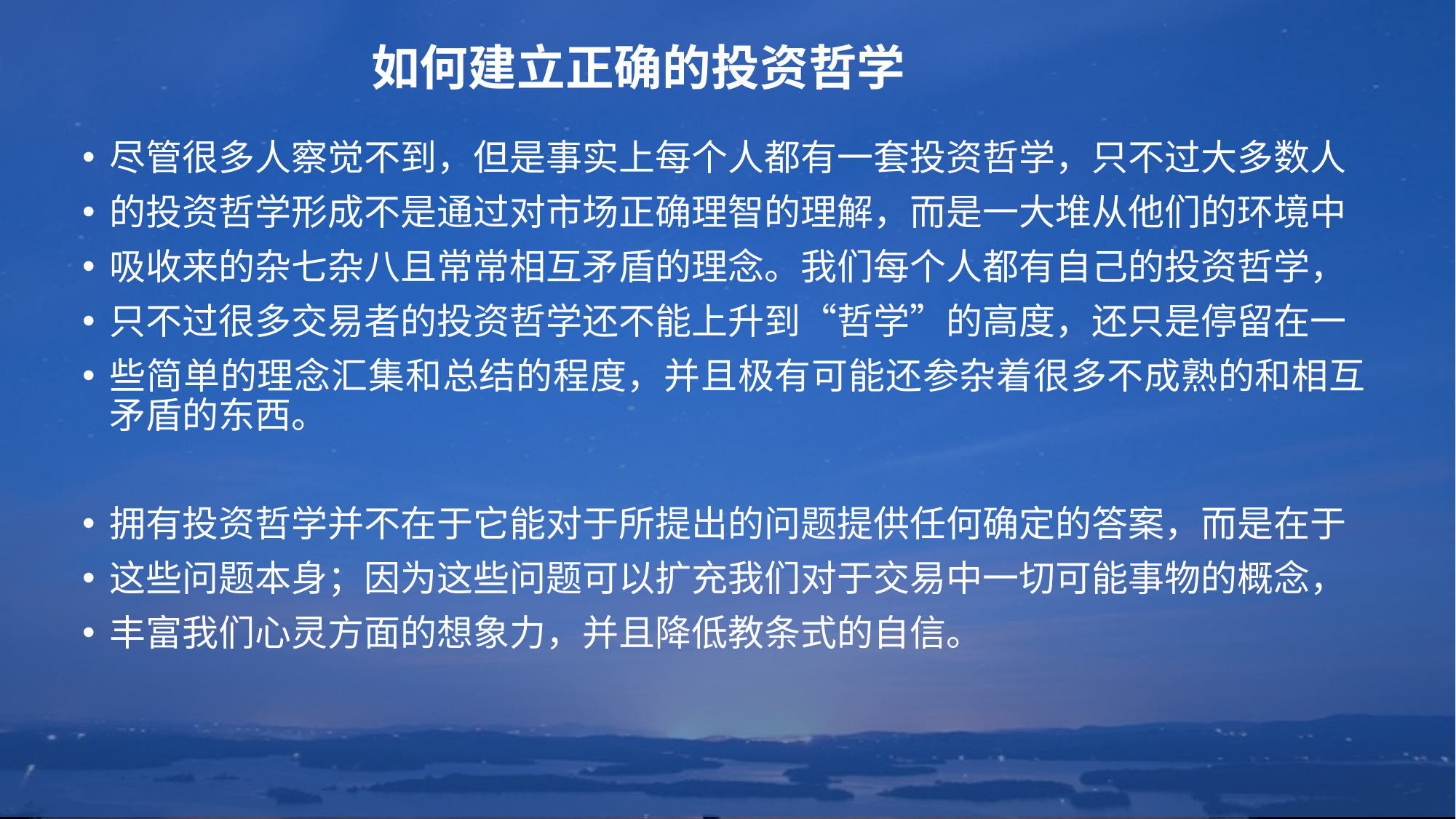

# 如何建立正确的投资哲学
尽管很多人察觉不到，但是事实上每个人都有一套投资哲学，只不过大多数人
的投资哲学形成不是通过对市场正确理智的理解，而是一大堆从他们的环境中
吸收来的杂七杂八且常常相互矛盾的理念。我们每个人都有自己的投资哲学，
只不过很多交易者的投资哲学还不能上升到“哲学”的高度，还只是停留在一
些简单的理念汇集和总结的程度，并且极有可能还参杂着很多不成熟的和相互矛盾的东西。

拥有投资哲学并不在于它能对于所提出的问题提供任何确定的答案，而是在于
这些问题本身；因为这些问题可以扩充我们对于交易中一切可能事物的概念，
丰富我们心灵方面的想象力，并且降低教条式的自信。